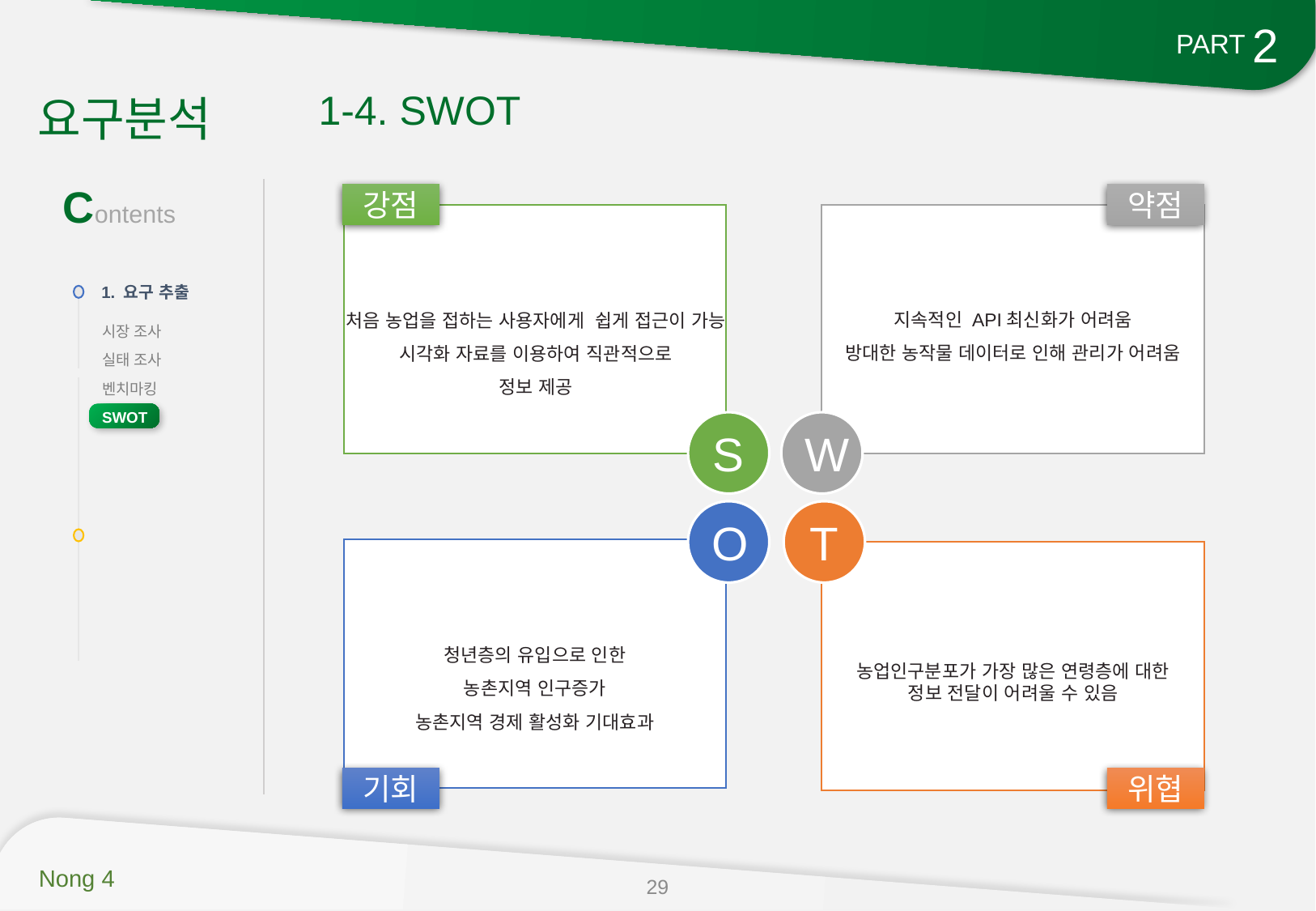

2
PART
1-4. SWOT
요구분석
Contents
강점
약점

1. 요구 추출

지속적인 API최신화가 어려움
방대한 농작물 데이터로 인해 관리가 어려움
처음 농업을 접하는 사용자에게  쉽게 접근이 가능
시각화 자료를 이용하여 직관적으로
정보 제공
시장 조사
실태 조사
벤치마킹
SWOT

S
W
O
T

청년층의 유입으로 인한
농촌지역 인구증가
농촌지역 경제 활성화 기대효과
농업인구분포가 가장 많은 연령층에 대한
정보 전달이 어려울 수 있음

기회
위협
29